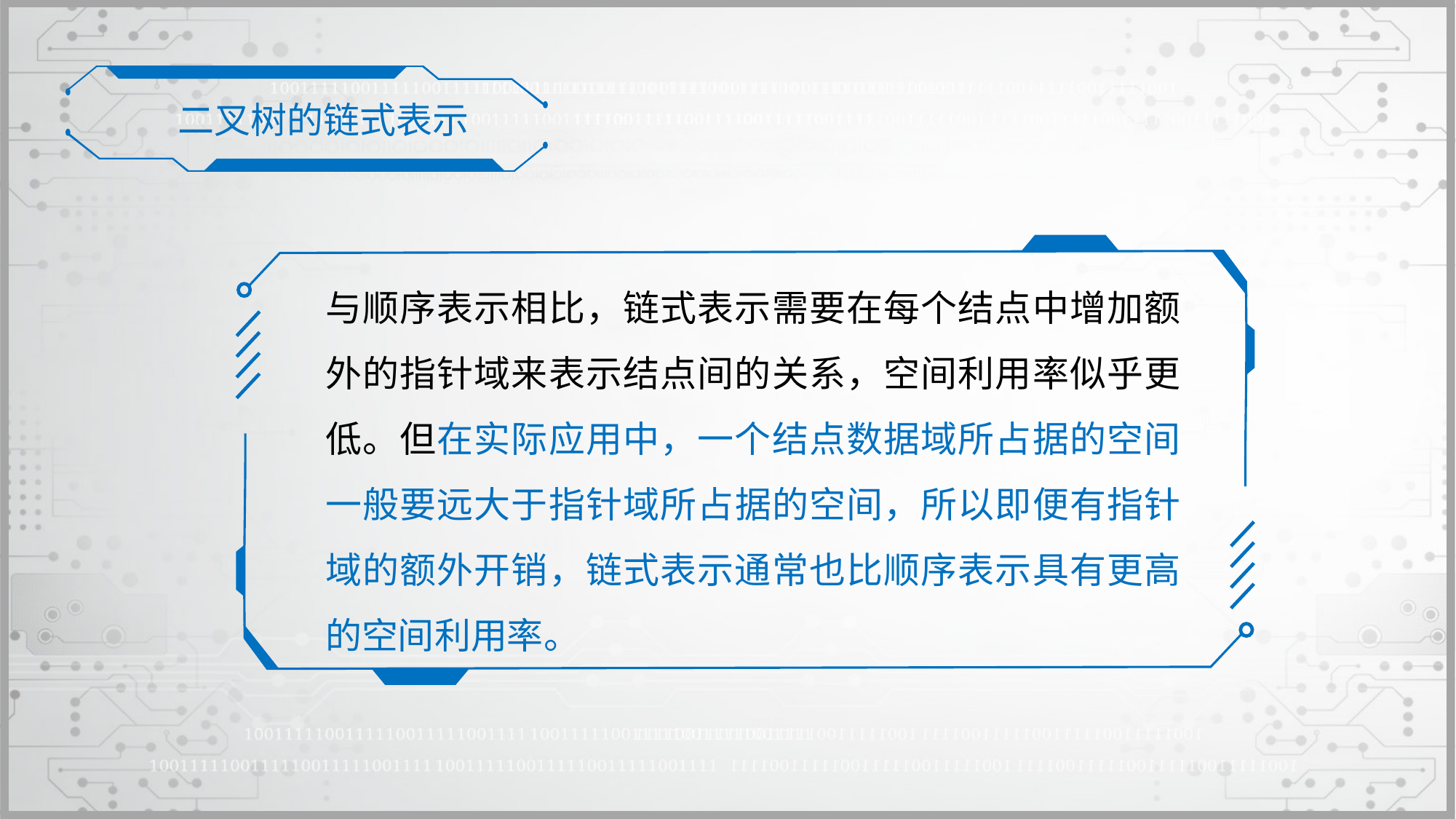

二叉树的链式表示

与顺序表示相比，链式表示需要在每个结点中增加额外的指针域来表示结点间的关系，空间利用率似乎更低。但在实际应用中，一个结点数据域所占据的空间一般要远大于指针域所占据的空间，所以即便有指针域的额外开销，链式表示通常也比顺序表示具有更高的空间利用率。